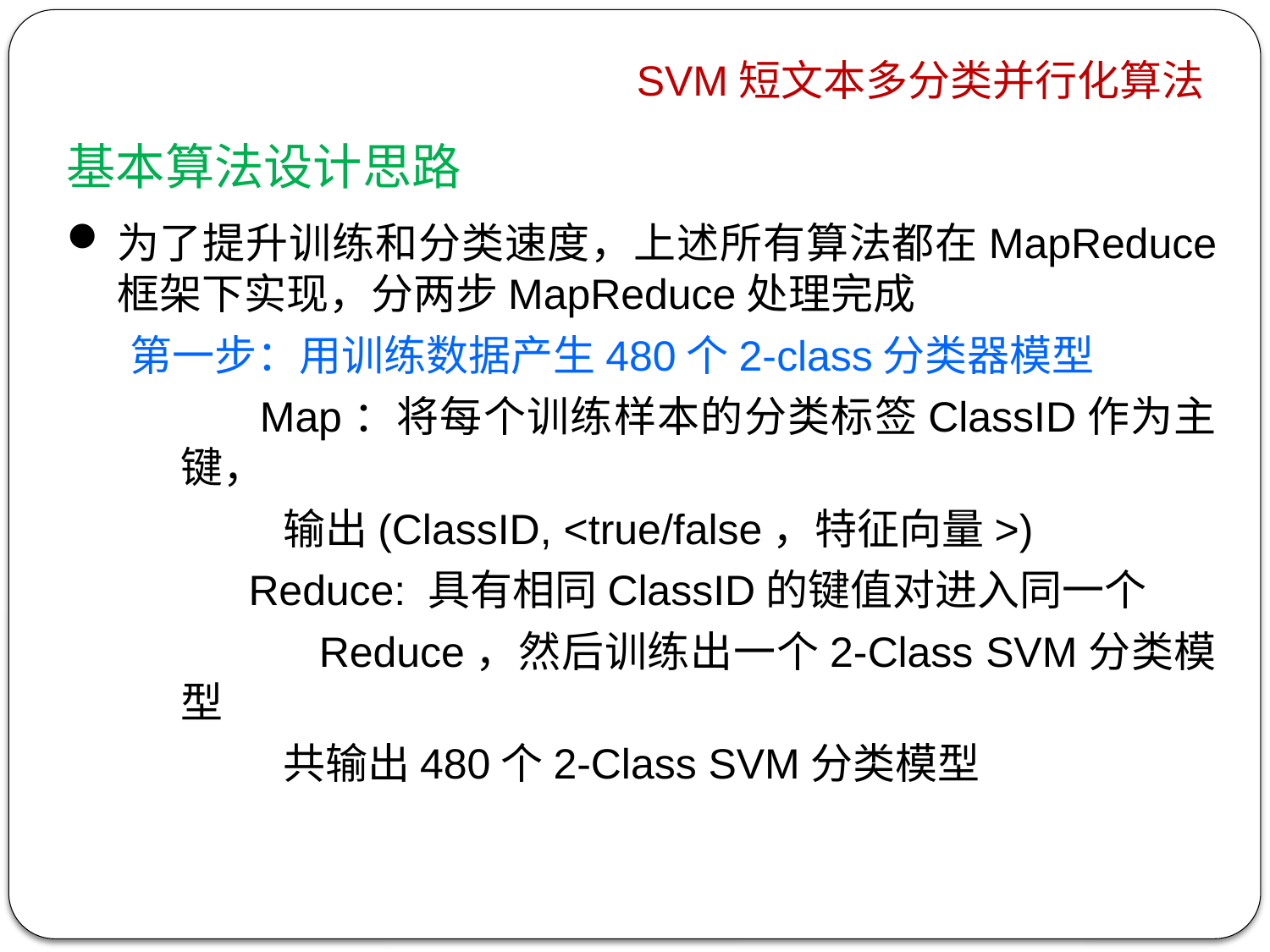

# SVM短文本多分类并行化算法
基本算法设计思路
为了提升训练和分类速度，上述所有算法都在MapReduce 框架下实现，分两步MapReduce处理完成
第一步：用训练数据产生480个2-class分类器模型
          Map：将每个训练样本的分类标签ClassID作为主键，
               输出(ClassID, <true/false，特征向量>)
          Reduce: 具有相同ClassID的键值对进入同一个
               Reduce，然后训练出一个2-Class SVM分类模型
               共输出480个2-Class SVM分类模型